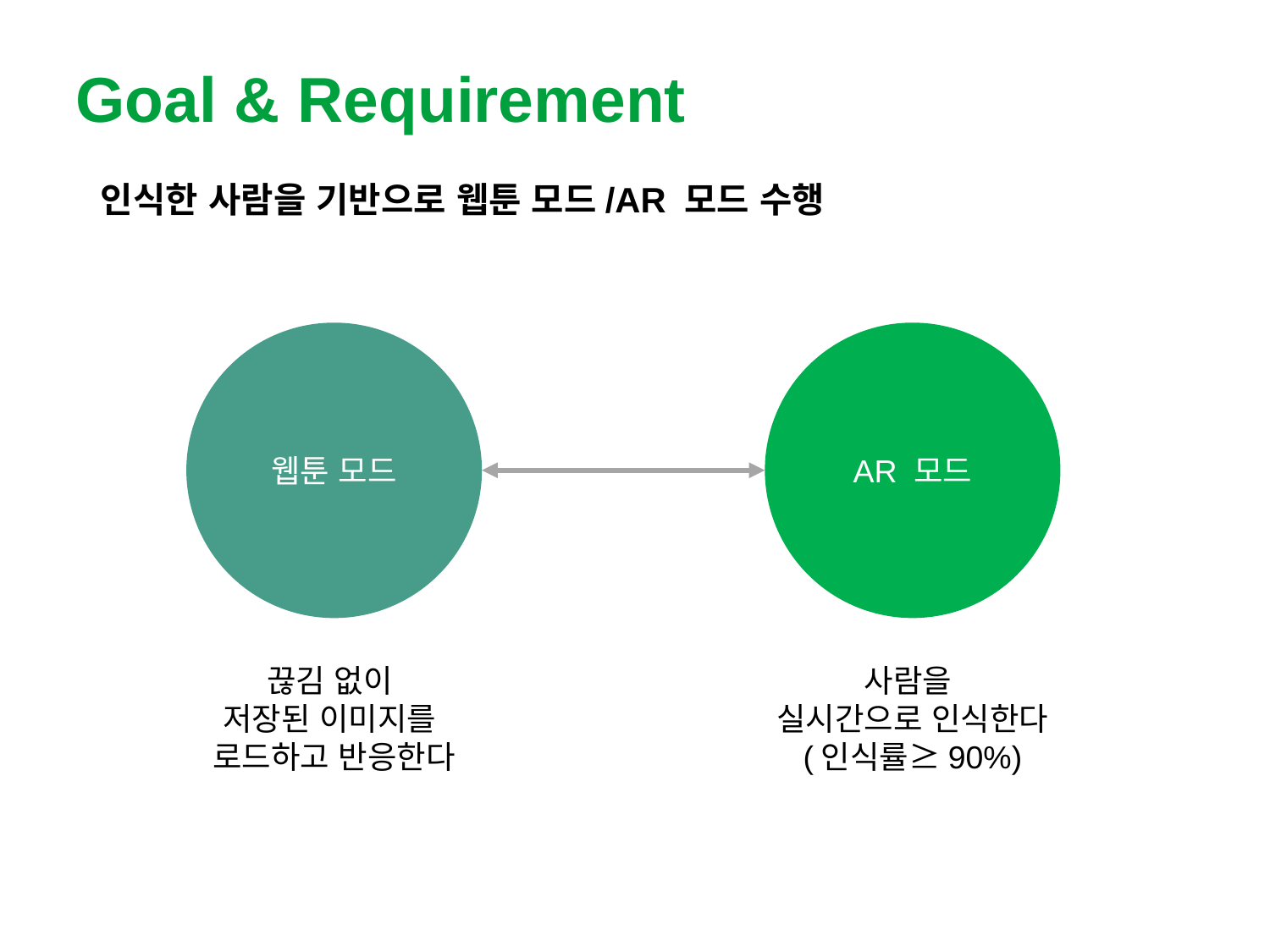

# Goal & Requirement
인식한 사람을 기반으로 웹툰 모드/AR 모드 수행
웹툰 모드
AR 모드
끊김 없이
저장된 이미지를
로드하고 반응한다
사람을
실시간으로 인식한다
(인식률≥90%)